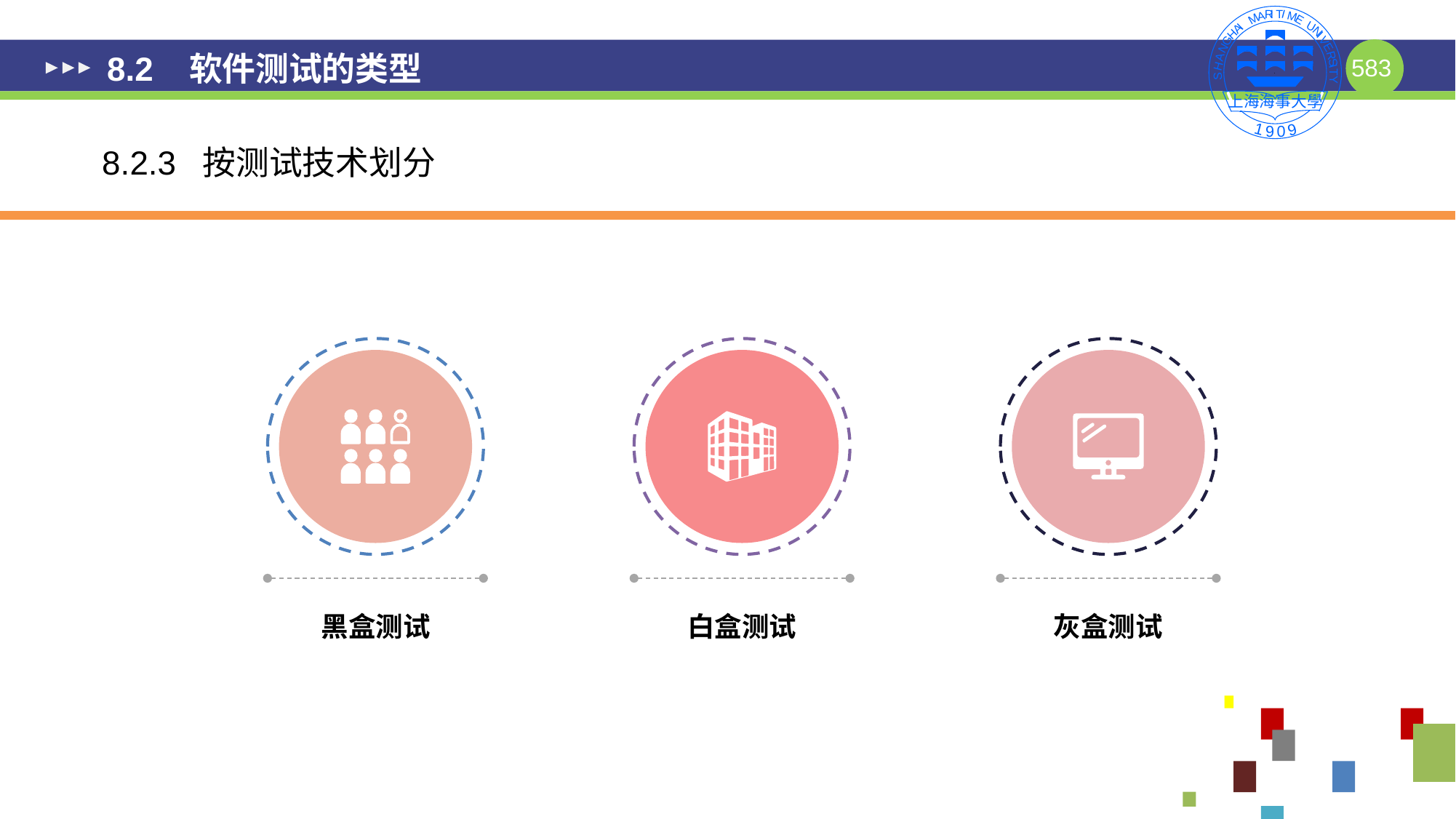

# 8.2   软件测试的类型
8.2.3  按测试技术划分

灰盒测试

黑盒测试

白盒测试

583